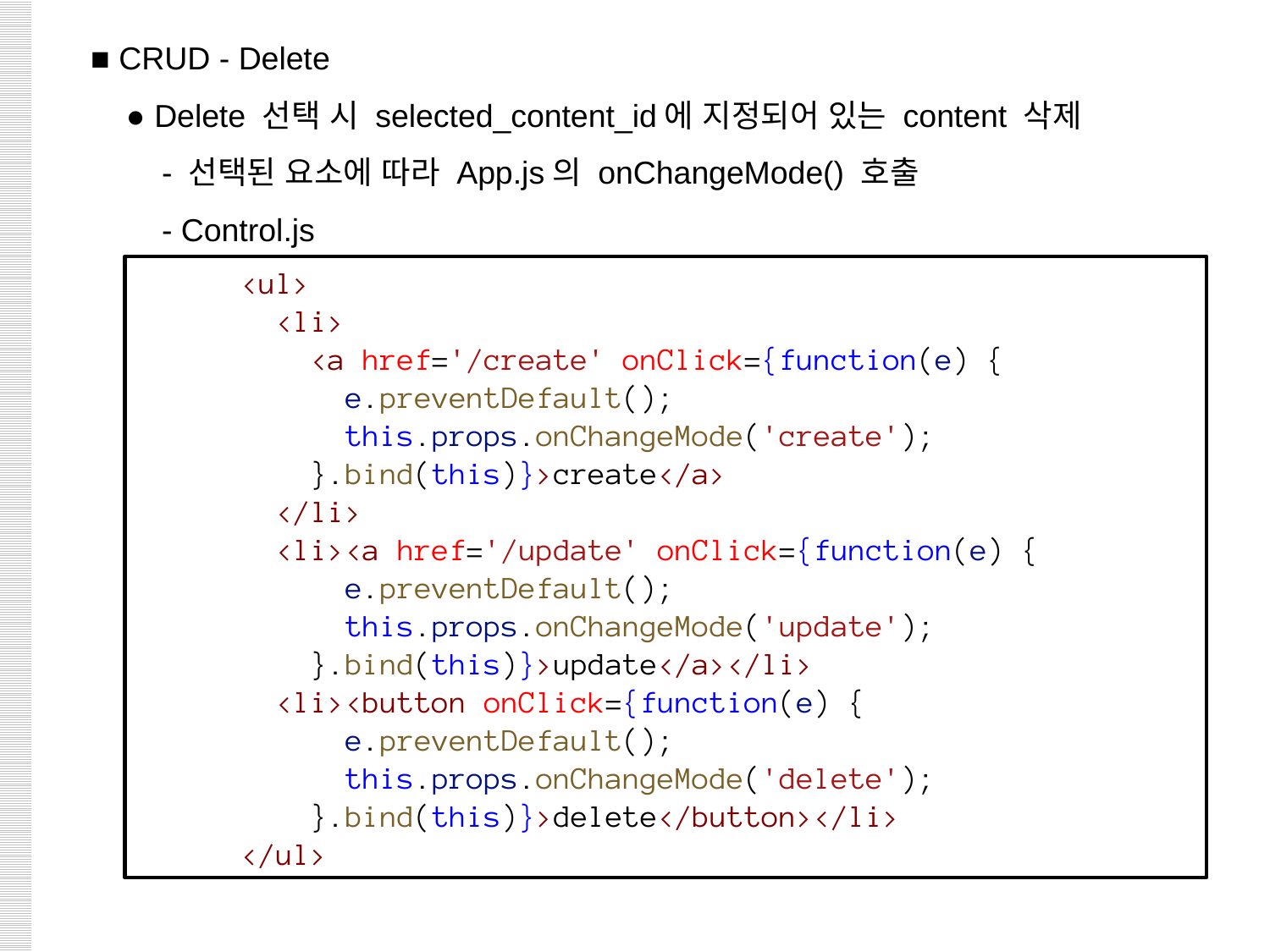

■ CRUD - Delete
    ● Delete 선택 시 selected_content_id에 지정되어 있는 content 삭제
        - 선택된 요소에 따라 App.js의 onChangeMode() 호출
        - Control.js
      <ul>
        <li>
          <a href='/create' onClick={function(e) {
            e.preventDefault();
            this.props.onChangeMode('create');
          }.bind(this)}>create</a>
        </li>
        <li><a href='/update' onClick={function(e) {
            e.preventDefault();
            this.props.onChangeMode('update');
          }.bind(this)}>update</a></li>
        <li><button onClick={function(e) {
            e.preventDefault();
            this.props.onChangeMode('delete');
          }.bind(this)}>delete</button></li>
      </ul>